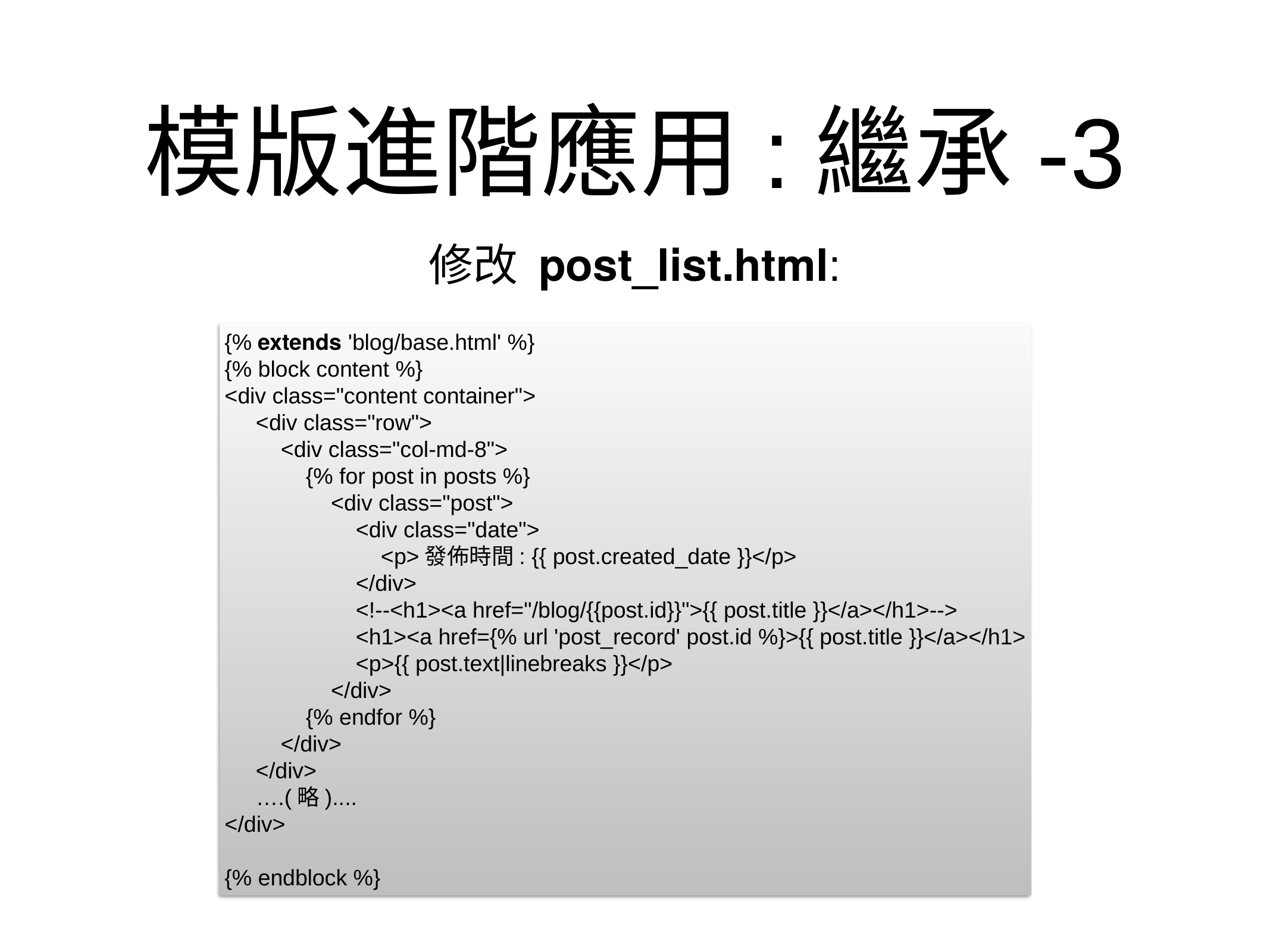

# 模版進階應用:繼承-3
修改 post_list.html:
{% extends 'blog/base.html' %}
{% block content %}
<div class="content container">
     <div class="row">
         <div class="col-md-8">
             {% for post in posts %}
                 <div class="post">
                     <div class="date">
                         <p>發佈時間: {{ post.created_date }}</p>
                     </div>
                     <!--<h1><a href="/blog/{{post.id}}">{{ post.title }}</a></h1>-->
                     <h1><a href={% url 'post_record' post.id %}>{{ post.title }}</a></h1>
                     <p>{{ post.text|linebreaks }}</p>
                 </div>
             {% endfor %}
         </div>
     </div>
     ….(略)....
</div>

{% endblock %}